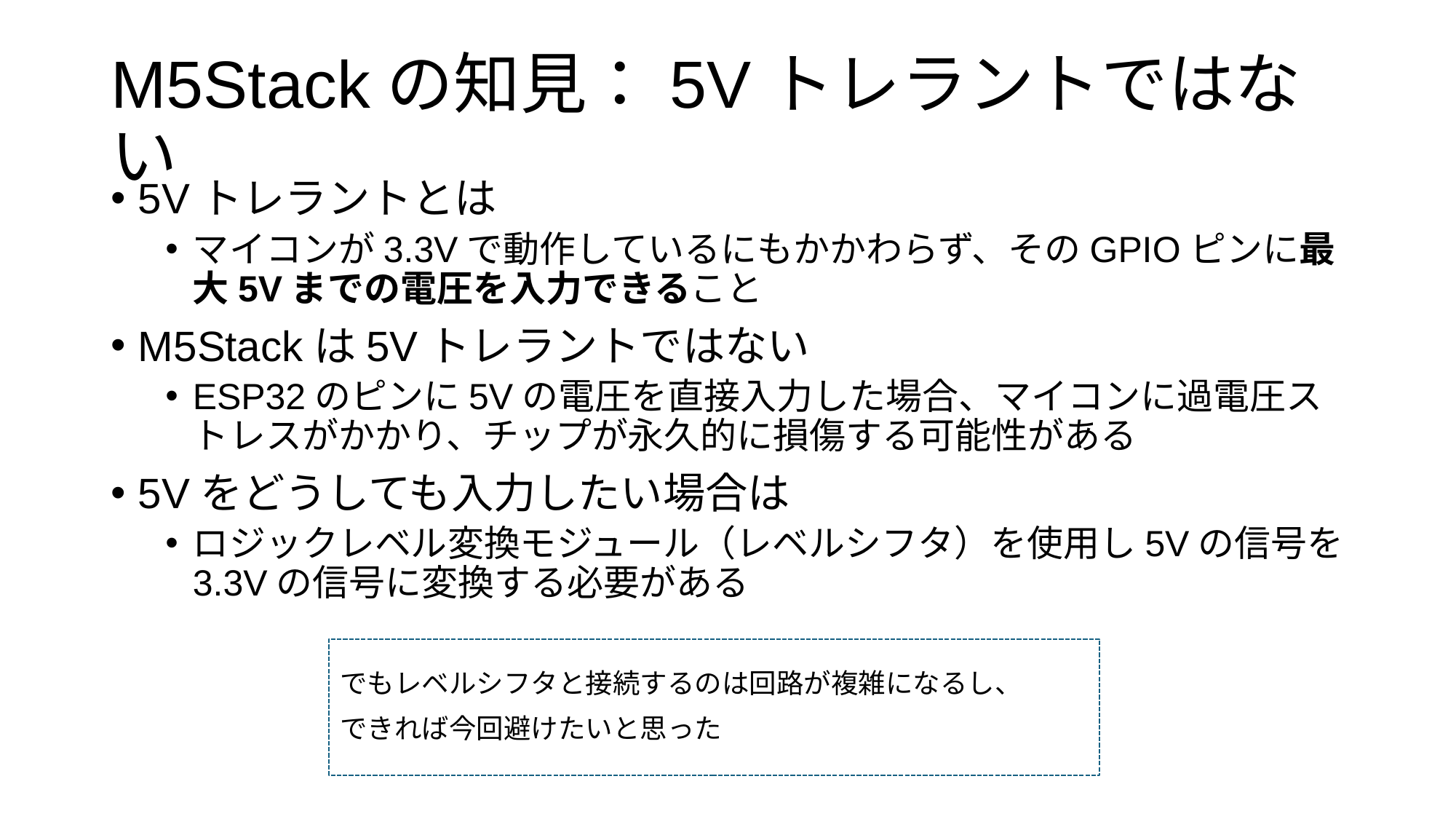

# M5Stackの知見：5Vトレラントではない
5Vトレラントとは
マイコンが3.3Vで動作しているにもかかわらず、そのGPIOピンに最大5Vまでの電圧を入力できること
M5Stackは5Vトレラントではない
ESP32のピンに5Vの電圧を直接入力した場合、マイコンに過電圧ストレスがかかり、チップが永久的に損傷する可能性がある
5Vをどうしても入力したい場合は
ロジックレベル変換モジュール（レベルシフタ）を使用し5Vの信号を3.3Vの信号に変換する必要がある
でもレベルシフタと接続するのは回路が複雑になるし、
できれば今回避けたいと思った